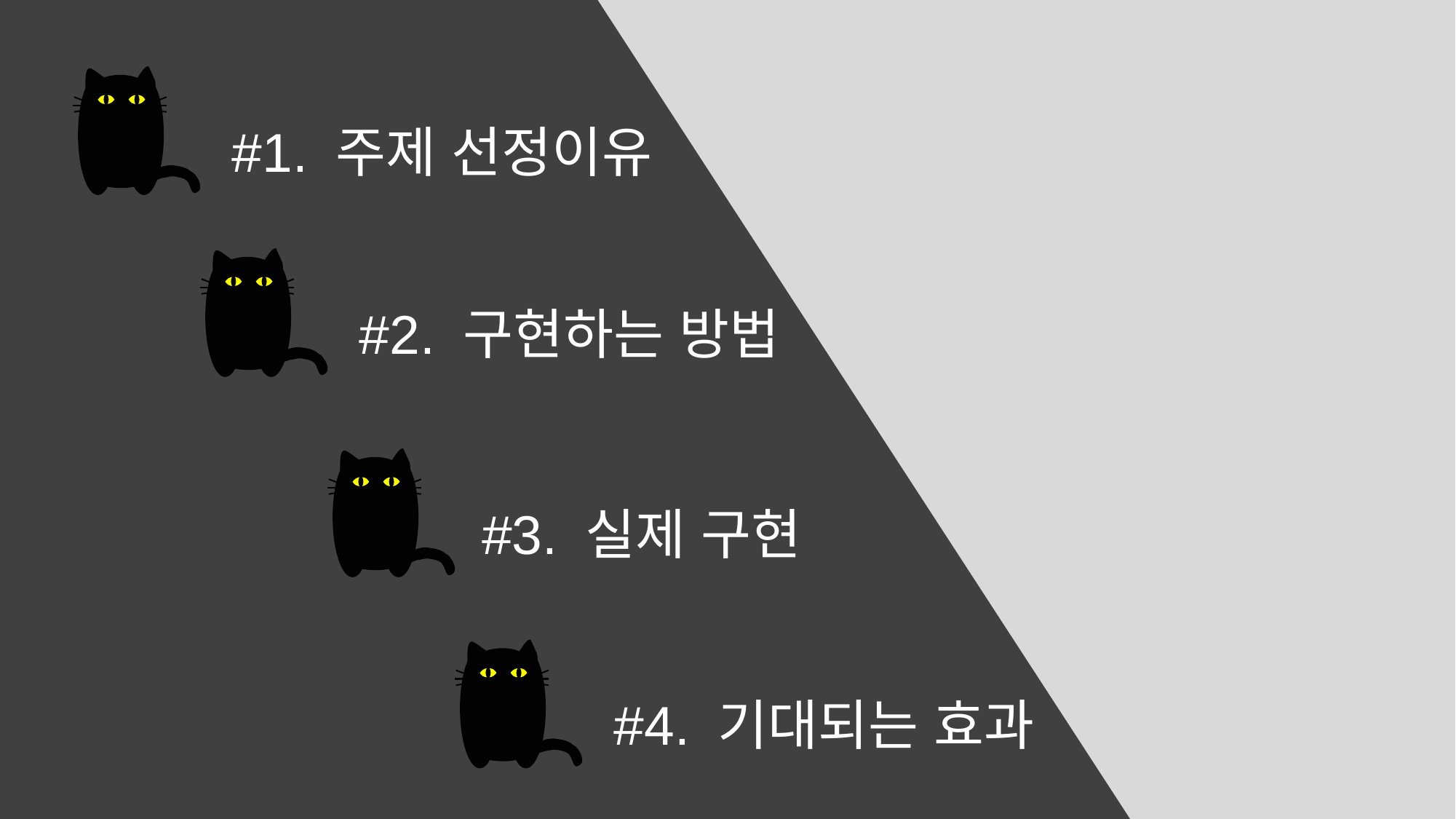

#1. 주제 선정이유

#2. 구현하는 방법

#3. 실제 구현

#4. 기대되는 효과